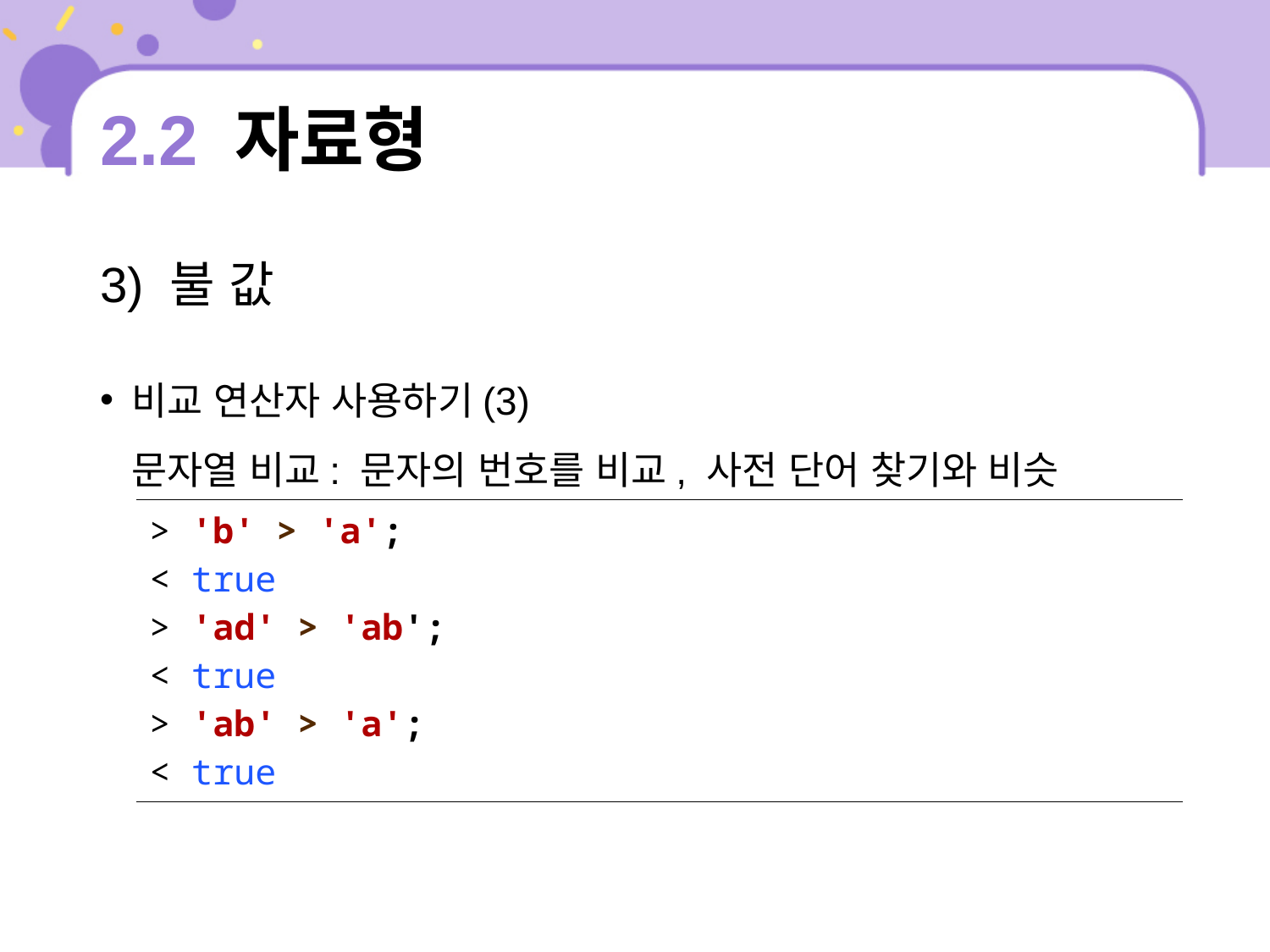

# 2.2 자료형
3) 불 값
비교 연산자 사용하기(3)
문자열 비교: 문자의 번호를 비교, 사전 단어 찾기와 비슷
| > 'b' > 'a'; < true > 'ad' > 'ab'; < true > 'ab' > 'a'; < true |
| --- |